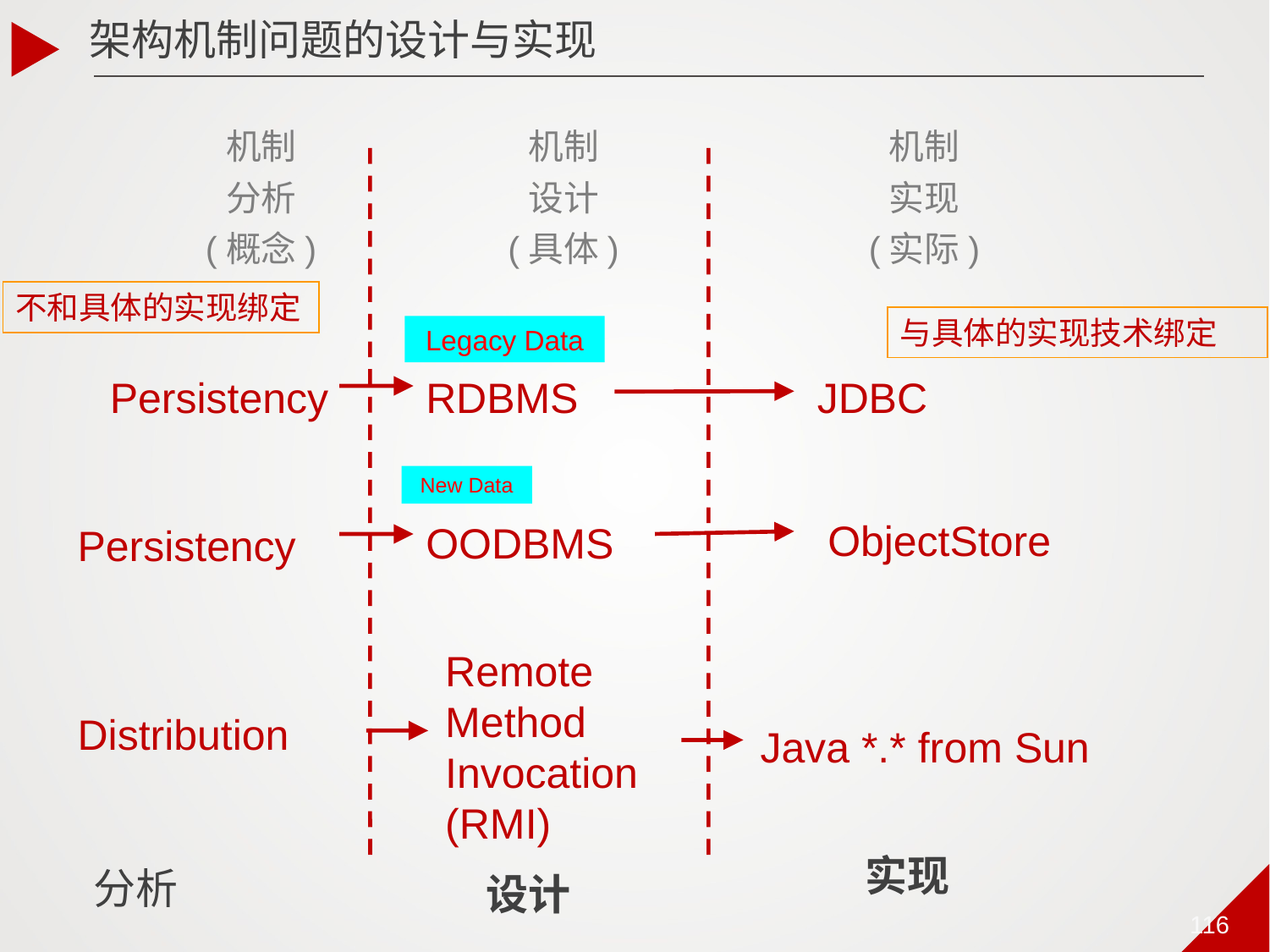

架构机制问题的设计与实现

机制
分析
(概念)
机制
设计
(具体)
机制
实现
(实际)

不和具体的实现绑定
与具体的实现技术绑定
Legacy Data
Persistency
RDBMS
JDBC

New Data
ObjectStore
OODBMS
Persistency

Remote Method Invocation (RMI)
Distribution
Java *.* from Sun

实现
分析
设计